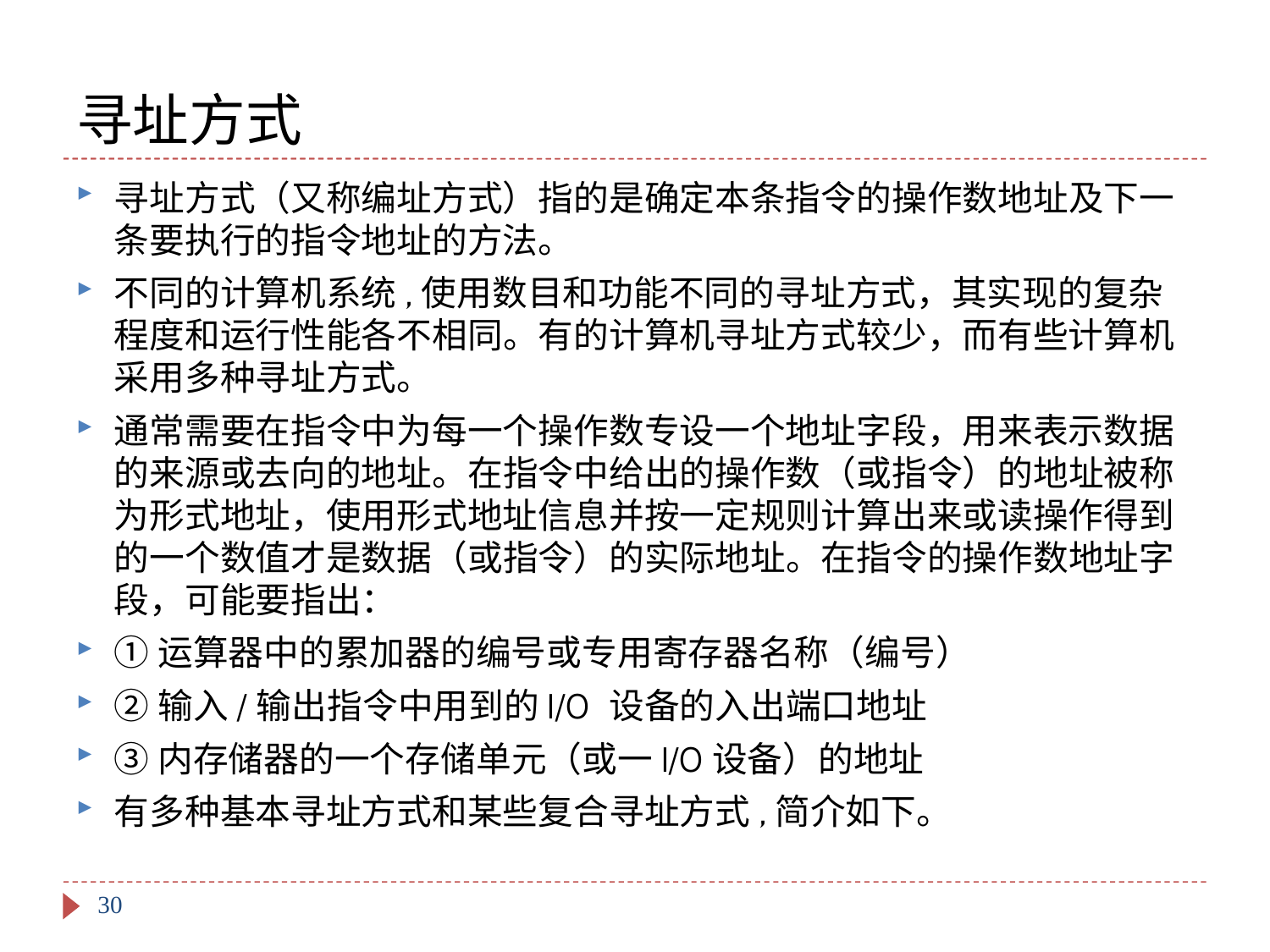

# 寻址方式
寻址方式（又称编址方式）指的是确定本条指令的操作数地址及下一条要执行的指令地址的方法。
不同的计算机系统,使用数目和功能不同的寻址方式，其实现的复杂程度和运行性能各不相同。有的计算机寻址方式较少，而有些计算机采用多种寻址方式。
通常需要在指令中为每一个操作数专设一个地址字段，用来表示数据的来源或去向的地址。在指令中给出的操作数（或指令）的地址被称为形式地址，使用形式地址信息并按一定规则计算出来或读操作得到的一个数值才是数据（或指令）的实际地址。在指令的操作数地址字段，可能要指出：
①运算器中的累加器的编号或专用寄存器名称（编号）
②输入/输出指令中用到的I/O 设备的入出端口地址
③内存储器的一个存储单元（或一I/O设备）的地址
有多种基本寻址方式和某些复合寻址方式,简介如下。

30